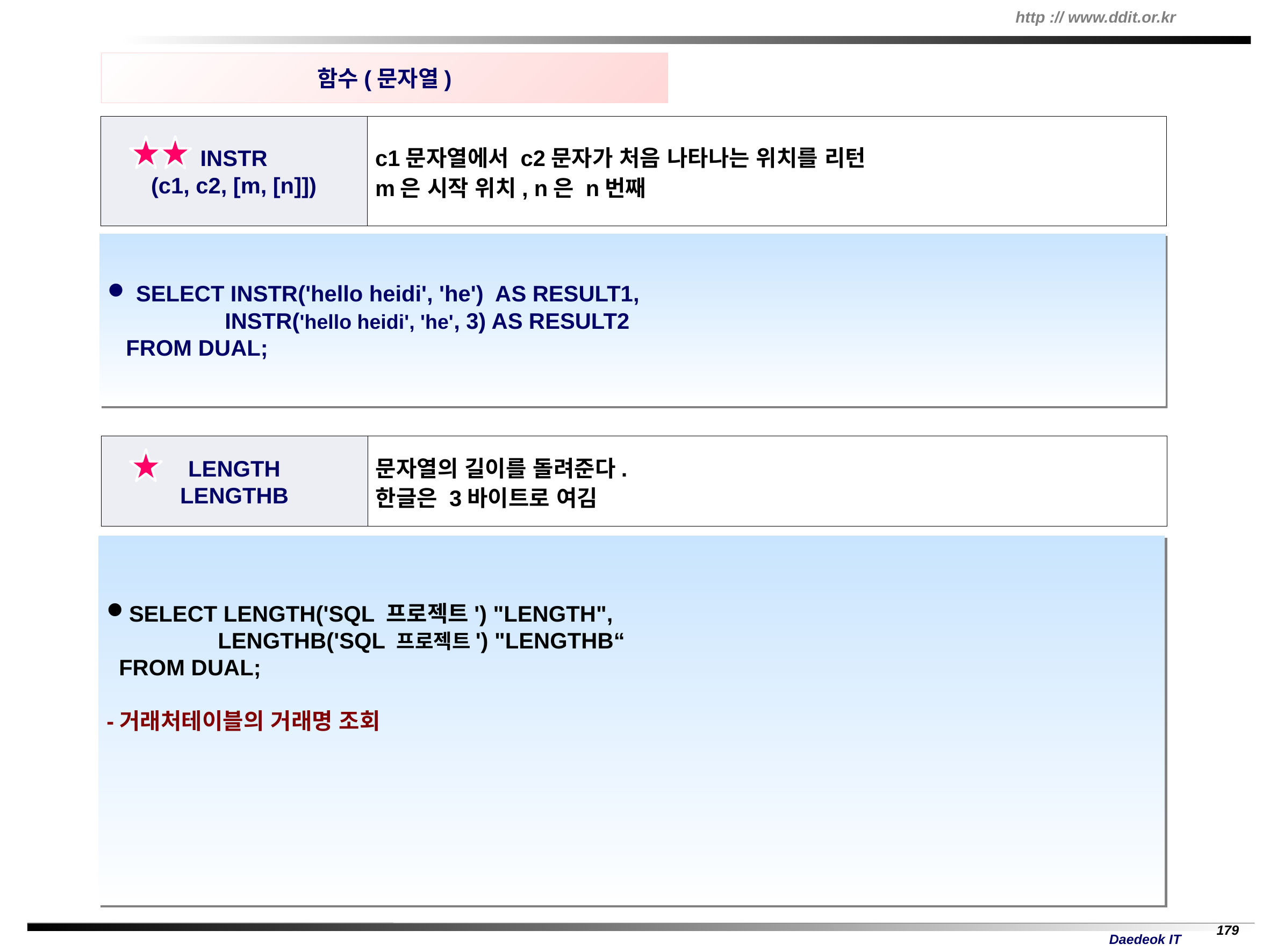

함수(문자열)
INSTR
(c1, c2, [m, [n]])
c1문자열에서 c2문자가 처음 나타나는 위치를 리턴
m은 시작 위치, n은 n번째

 SELECT INSTR('hello heidi', 'he')  AS RESULT1,
                   INSTR('hello heidi', 'he', 3) AS RESULT2
   FROM DUAL;
LENGTH
LENGTHB
문자열의 길이를 돌려준다.
한글은 3바이트로 여김

SELECT LENGTH('SQL 프로젝트') "LENGTH",
                  LENGTHB('SQL 프로젝트') "LENGTHB“
  FROM DUAL;

-거래처테이블의 거래명 조회